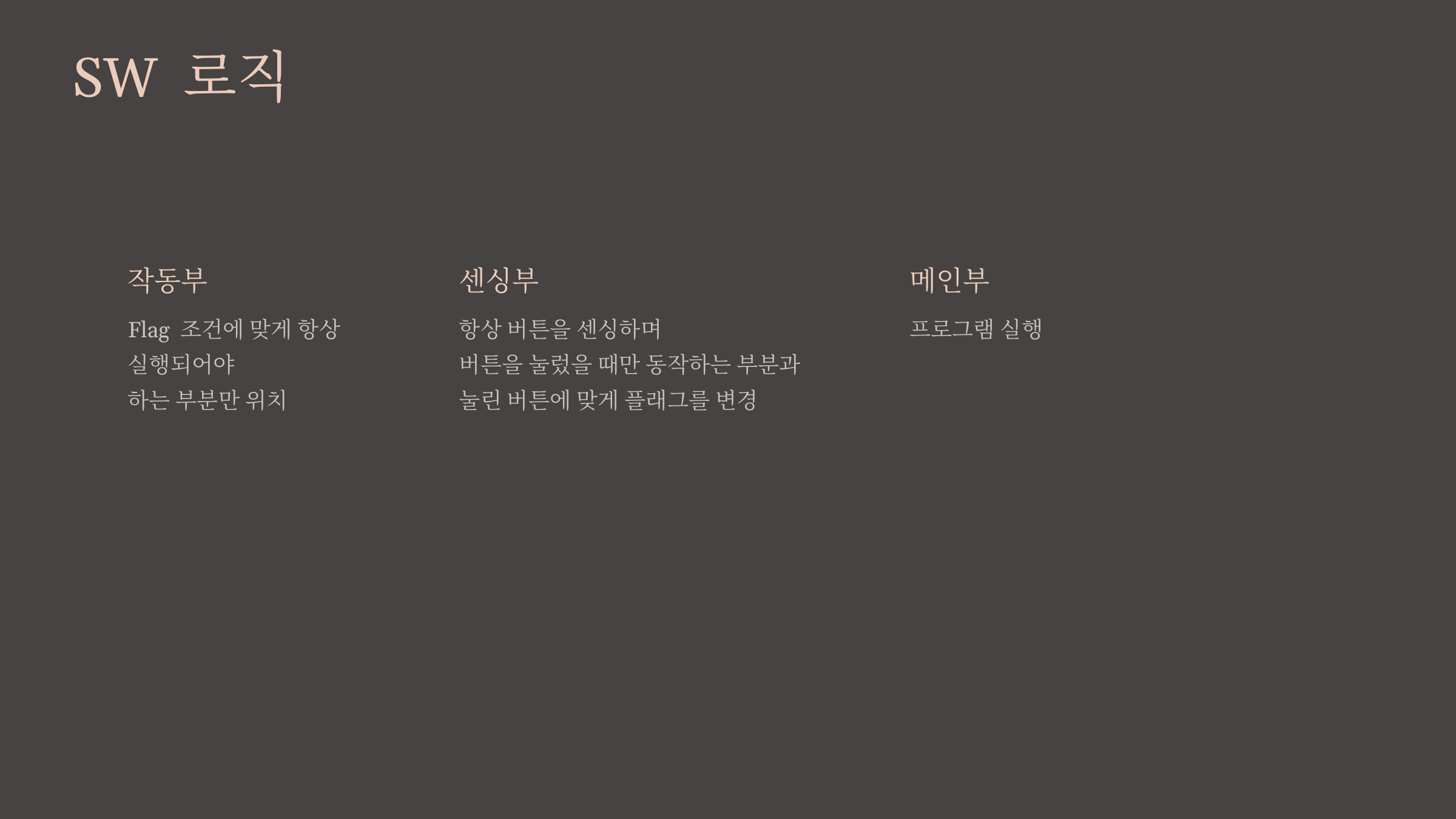

SW 로직
센싱부
메인부
작동부
항상 버튼을 센싱하며
버튼을 눌렀을 때만 동작하는 부분과
눌린 버튼에 맞게 플래그를 변경
프로그램 실행
Flag 조건에 맞게 항상
실행되어야
하는 부분만 위치